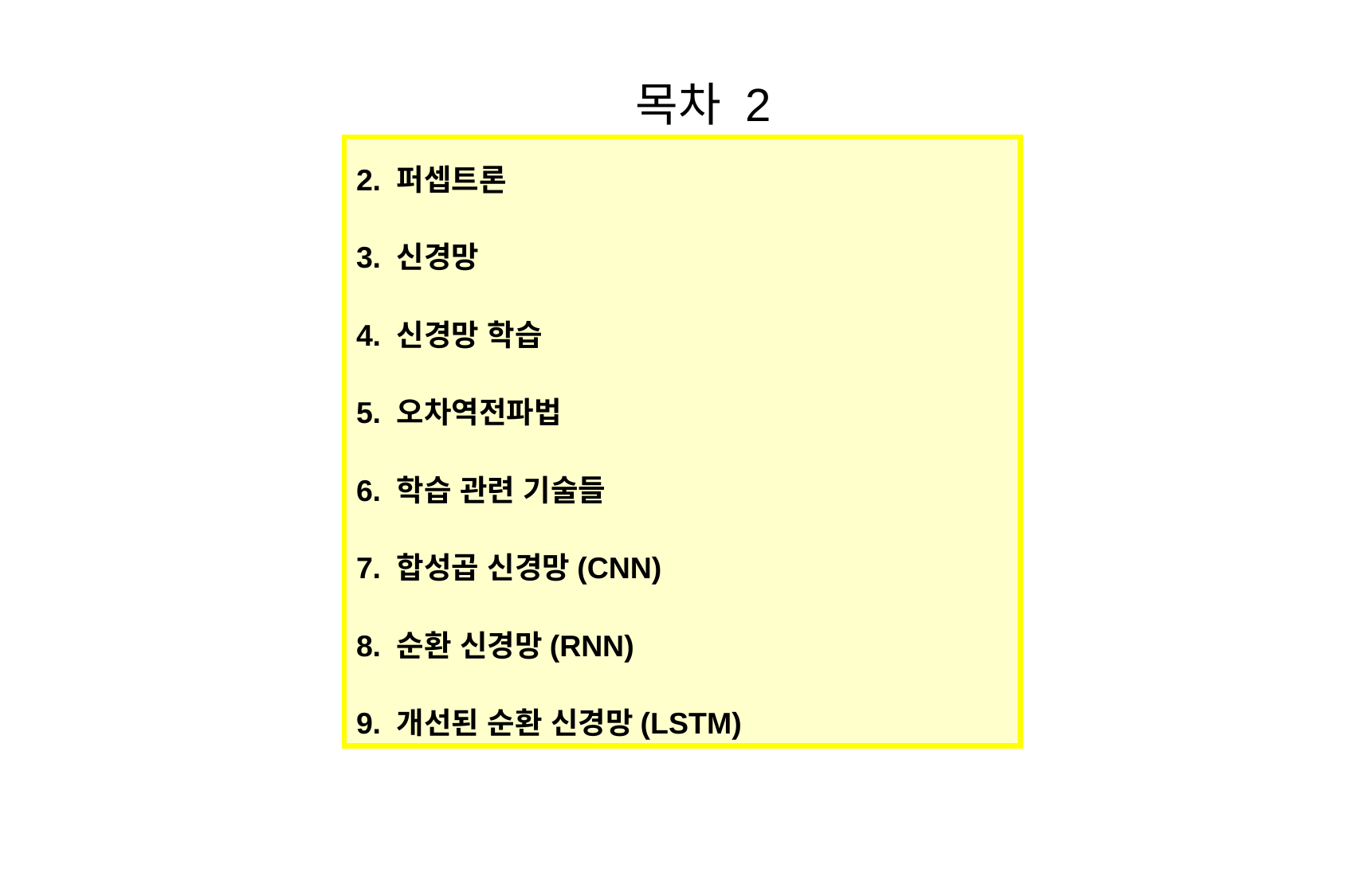

목차 2
2. 퍼셉트론
3. 신경망
4. 신경망 학습
5. 오차역전파법
6. 학습 관련 기술들
7. 합성곱 신경망(CNN)
8. 순환 신경망(RNN)
9. 개선된 순환 신경망(LSTM)